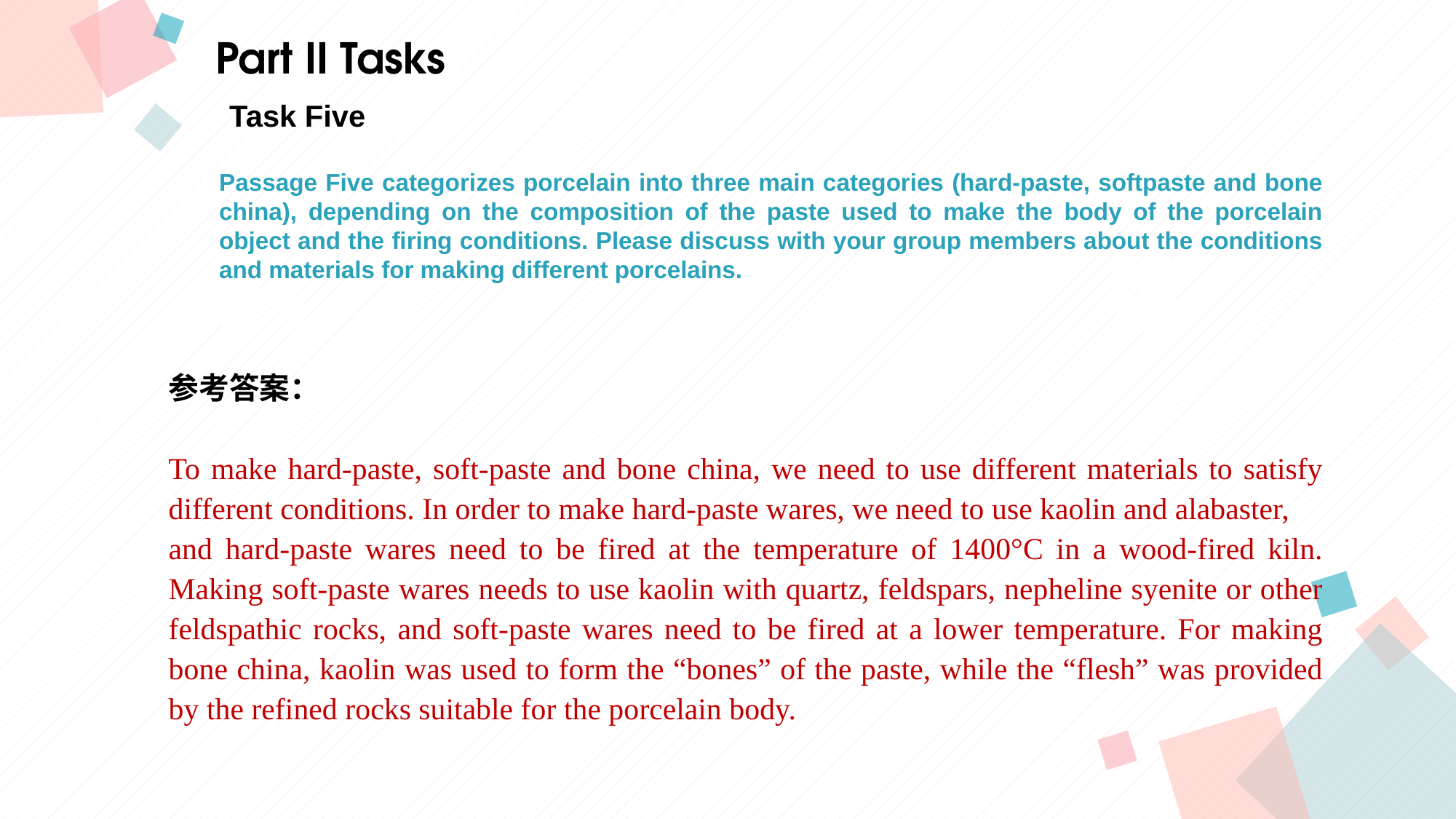

Part II Tasks
Task Five
Passage Five categorizes porcelain into three main categories (hard-paste, softpaste and bone china), depending on the composition of the paste used to make the body of the porcelain object and the firing conditions. Please discuss with your group members about the conditions and materials for making different porcelains.
A
B
参考答案：

To make hard-paste, soft-paste and bone china, we need to use different materials to satisfy different conditions. In order to make hard-paste wares, we need to use kaolin and alabaster,
and hard-paste wares need to be fired at the temperature of 1400°C in a wood-fired kiln. Making soft-paste wares needs to use kaolin with quartz, feldspars, nepheline syenite or other feldspathic rocks, and soft-paste wares need to be fired at a lower temperature. For making bone china, kaolin was used to form the “bones” of the paste, while the “flesh” was provided by the refined rocks suitable for the porcelain body.
C
D